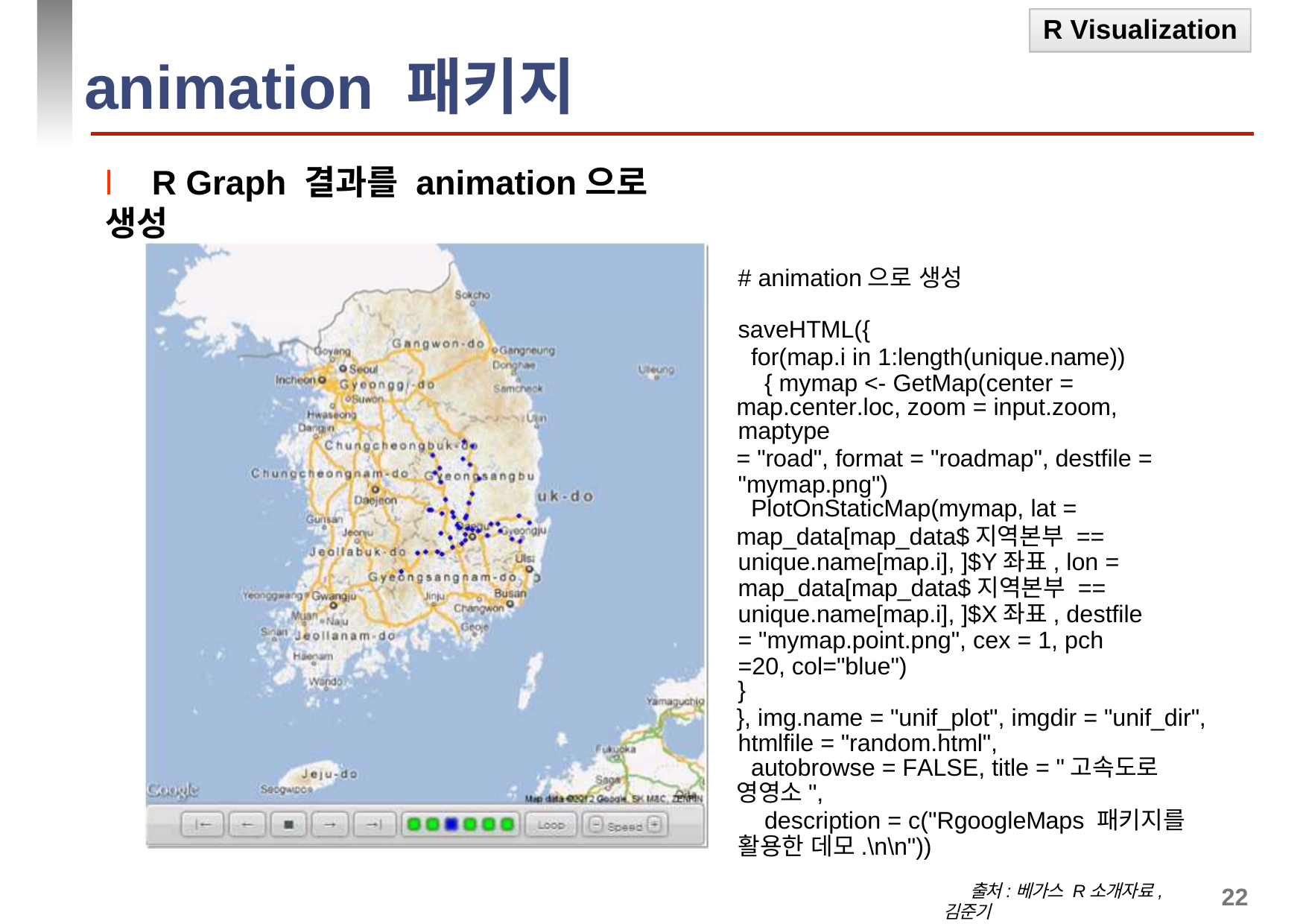

R Visualization
# animation 패키지
l	R Graph 결과를 animation으로 생성

# animation으로 생성

saveHTML({
for(map.i in 1:length(unique.name)) { mymap <- GetMap(center =
map.center.loc, zoom = input.zoom, maptype
= "road", format = "roadmap", destfile = "mymap.png")
PlotOnStaticMap(mymap, lat =
map_data[map_data$지역본부 == unique.name[map.i], ]$Y좌표, lon = map_data[map_data$지역본부 == unique.name[map.i], ]$X좌표, destfile = "mymap.point.png", cex = 1, pch =20, col="blue")
}
}, img.name = "unif_plot", imgdir = "unif_dir", htmlfile = "random.html",
autobrowse = FALSE, title = "고속도로
영영소",
description = c("RgoogleMaps 패키지를 활용한 데모.\n\n"))
출처:베가스 R소개자료,김준기
22